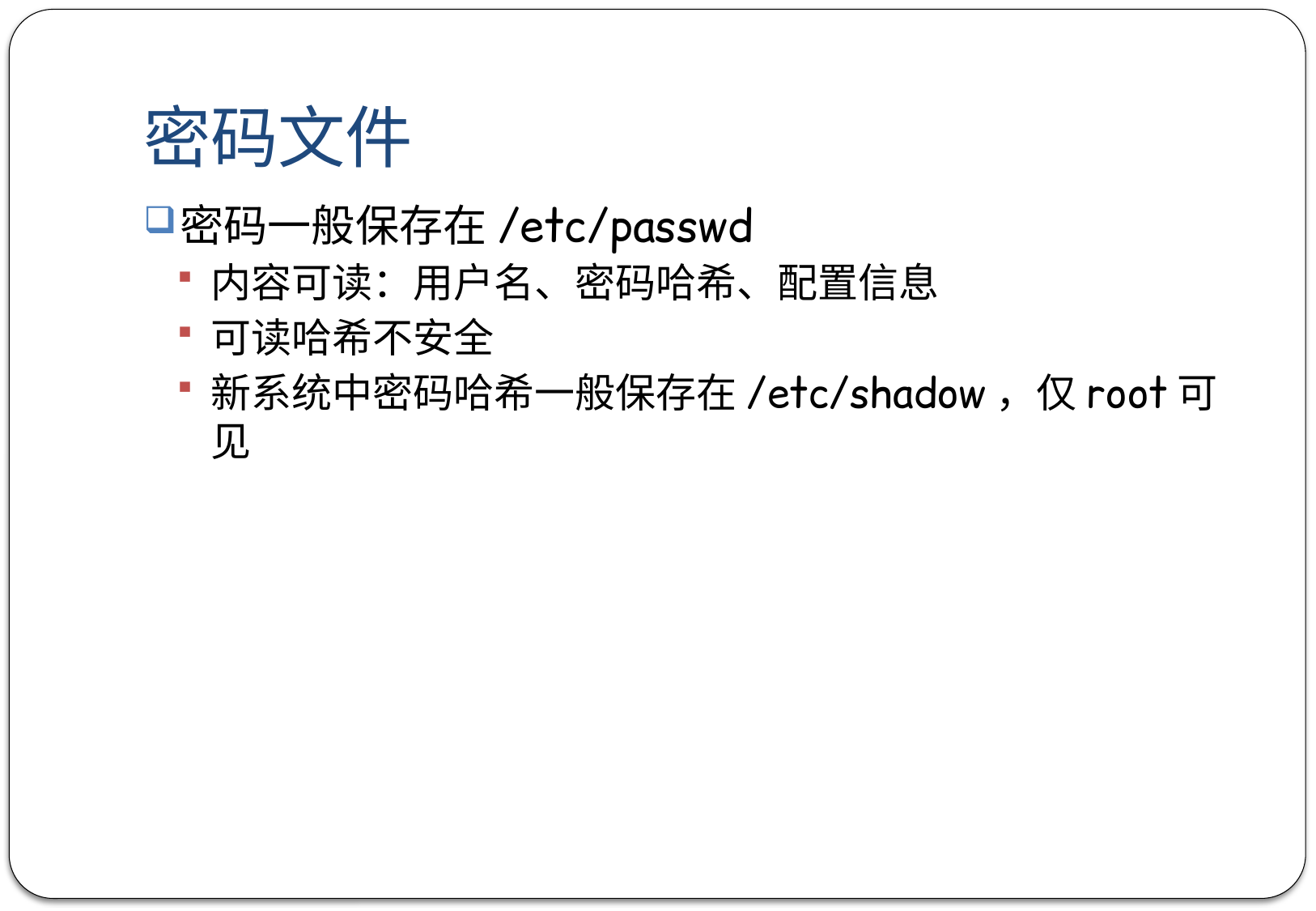

# 密码文件
密码一般保存在/etc/passwd
内容可读：用户名、密码哈希、配置信息
可读哈希不安全
新系统中密码哈希一般保存在/etc/shadow，仅root可见